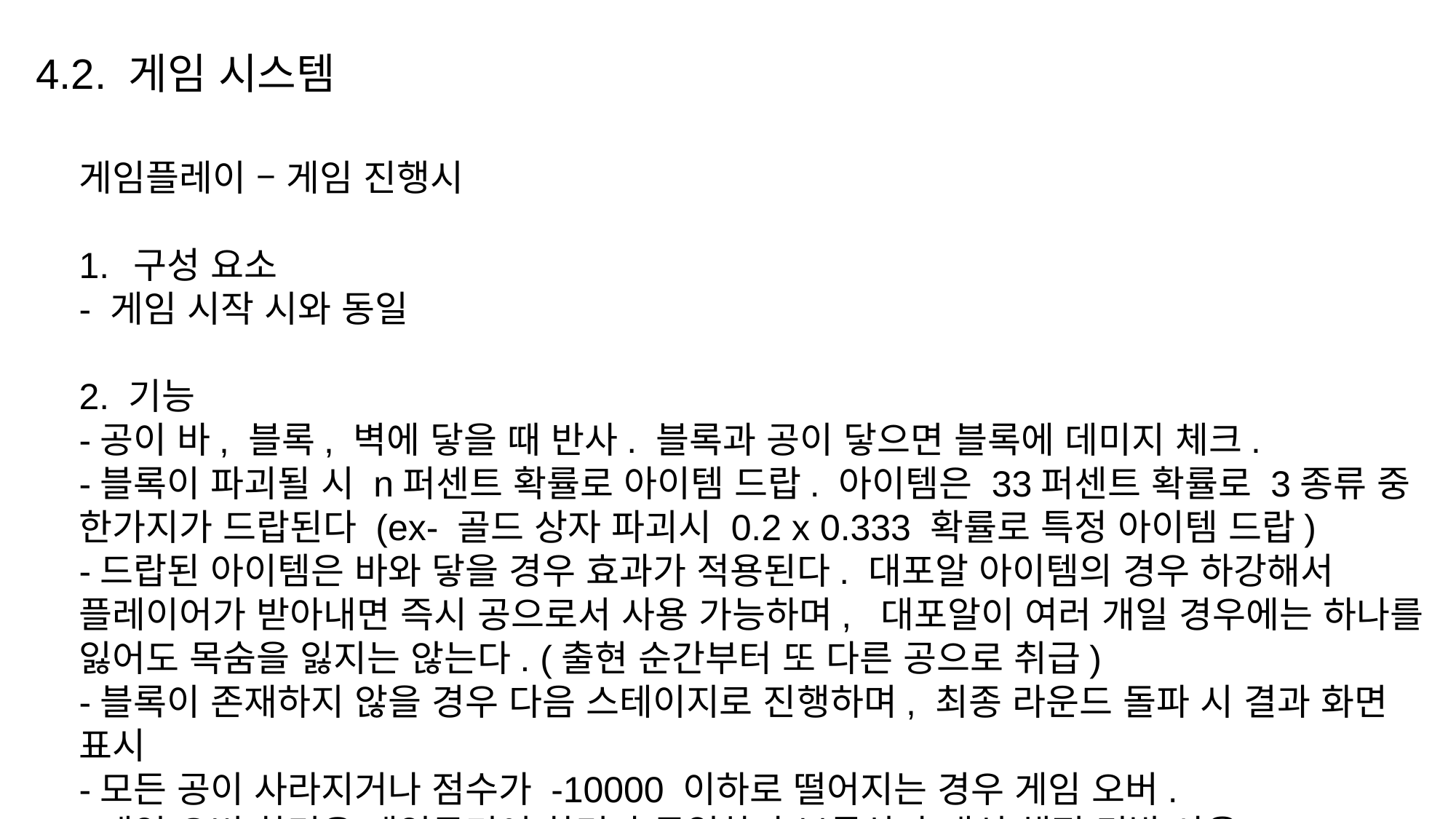

4.2. 게임 시스템
게임플레이 – 게임 진행시

구성 요소
- 게임 시작 시와 동일

2. 기능
-공이 바, 블록, 벽에 닿을 때 반사. 블록과 공이 닿으면 블록에 데미지 체크.
-블록이 파괴될 시 n퍼센트 확률로 아이템 드랍. 아이템은 33퍼센트 확률로 3종류 중
한가지가 드랍된다 (ex- 골드 상자 파괴시 0.2 x 0.333 확률로 특정 아이템 드랍)
-드랍된 아이템은 바와 닿을 경우 효과가 적용된다. 대포알 아이템의 경우 하강해서
플레이어가 받아내면 즉시 공으로서 사용 가능하며,  대포알이 여러 개일 경우에는 하나를
잃어도 목숨을 잃지는 않는다. (출현 순간부터 또 다른 공으로 취급)
-블록이 존재하지 않을 경우 다음 스테이지로 진행하며, 최종 라운드 돌파 시 결과 화면 표시
-모든 공이 사라지거나 점수가 -10000 이하로 떨어지는 경우 게임 오버.
(게임 오버 화면은 게임클리어 화면과 동일하나 보물상자 대신 해적 깃발 사용)